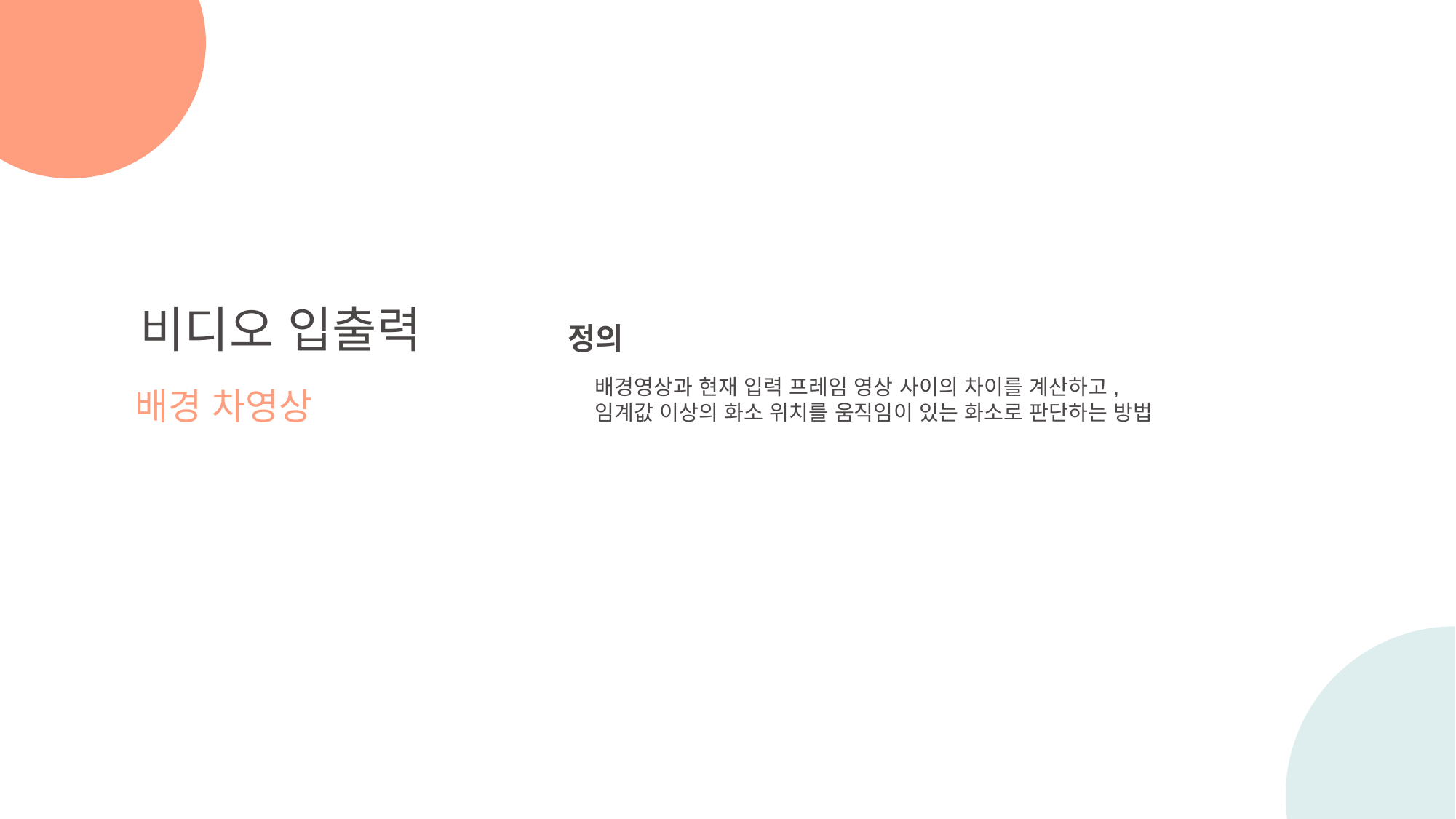

비디오 입출력
배경 차영상
정의
배경영상과 현재 입력 프레임 영상 사이의 차이를 계산하고,
임계값 이상의 화소 위치를 움직임이 있는 화소로 판단하는 방법